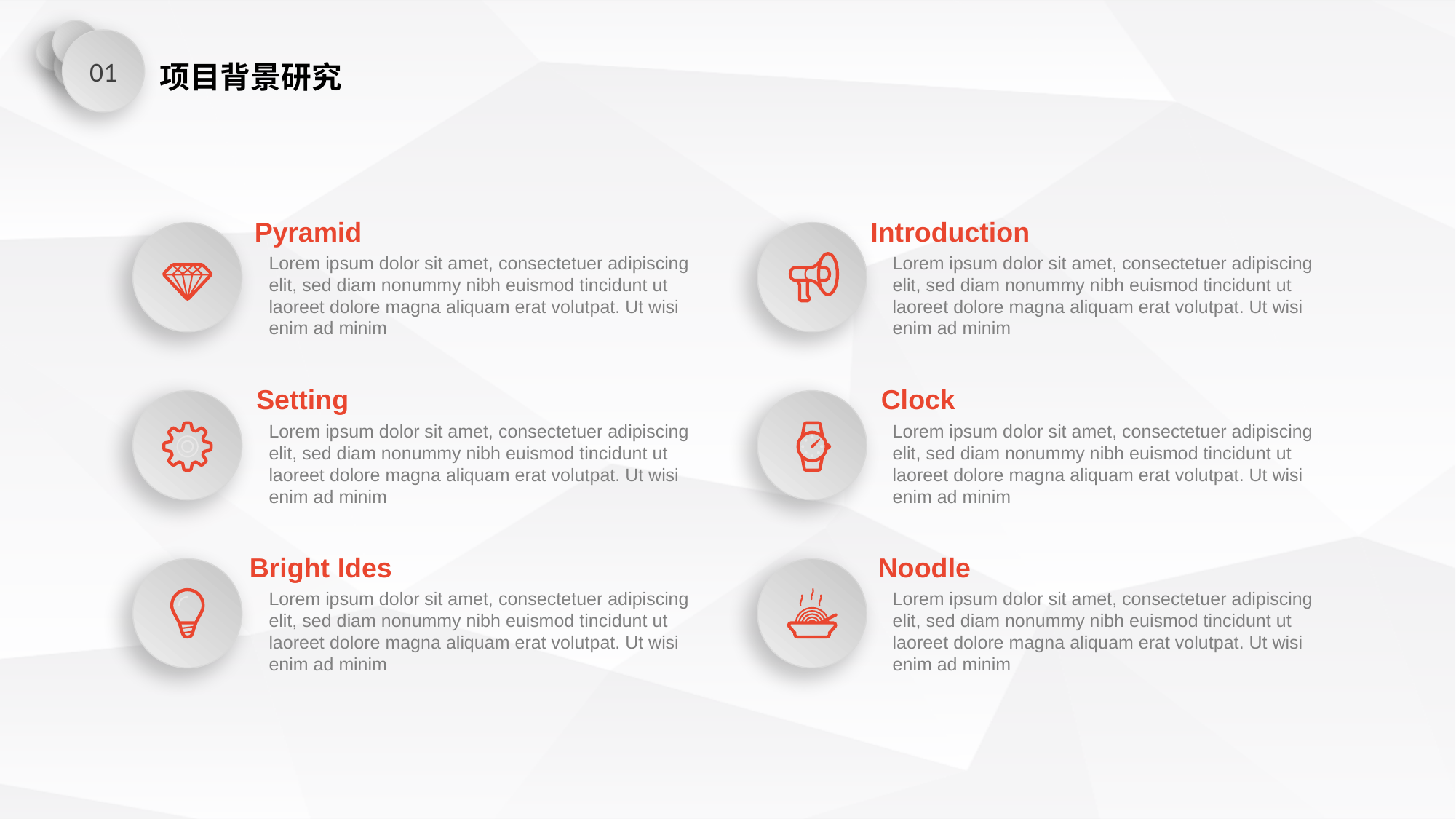

01
项目背景研究
Pyramid
Lorem ipsum dolor sit amet, consectetuer adipiscing elit, sed diam nonummy nibh euismod tincidunt ut laoreet dolore magna aliquam erat volutpat. Ut wisi enim ad minim
Introduction
Lorem ipsum dolor sit amet, consectetuer adipiscing elit, sed diam nonummy nibh euismod tincidunt ut laoreet dolore magna aliquam erat volutpat. Ut wisi enim ad minim

Setting
Lorem ipsum dolor sit amet, consectetuer adipiscing elit, sed diam nonummy nibh euismod tincidunt ut laoreet dolore magna aliquam erat volutpat. Ut wisi enim ad minim
Clock
Lorem ipsum dolor sit amet, consectetuer adipiscing elit, sed diam nonummy nibh euismod tincidunt ut laoreet dolore magna aliquam erat volutpat. Ut wisi enim ad minim

Bright Ides
Lorem ipsum dolor sit amet, consectetuer adipiscing elit, sed diam nonummy nibh euismod tincidunt ut laoreet dolore magna aliquam erat volutpat. Ut wisi enim ad minim
Noodle
Lorem ipsum dolor sit amet, consectetuer adipiscing elit, sed diam nonummy nibh euismod tincidunt ut laoreet dolore magna aliquam erat volutpat. Ut wisi enim ad minim